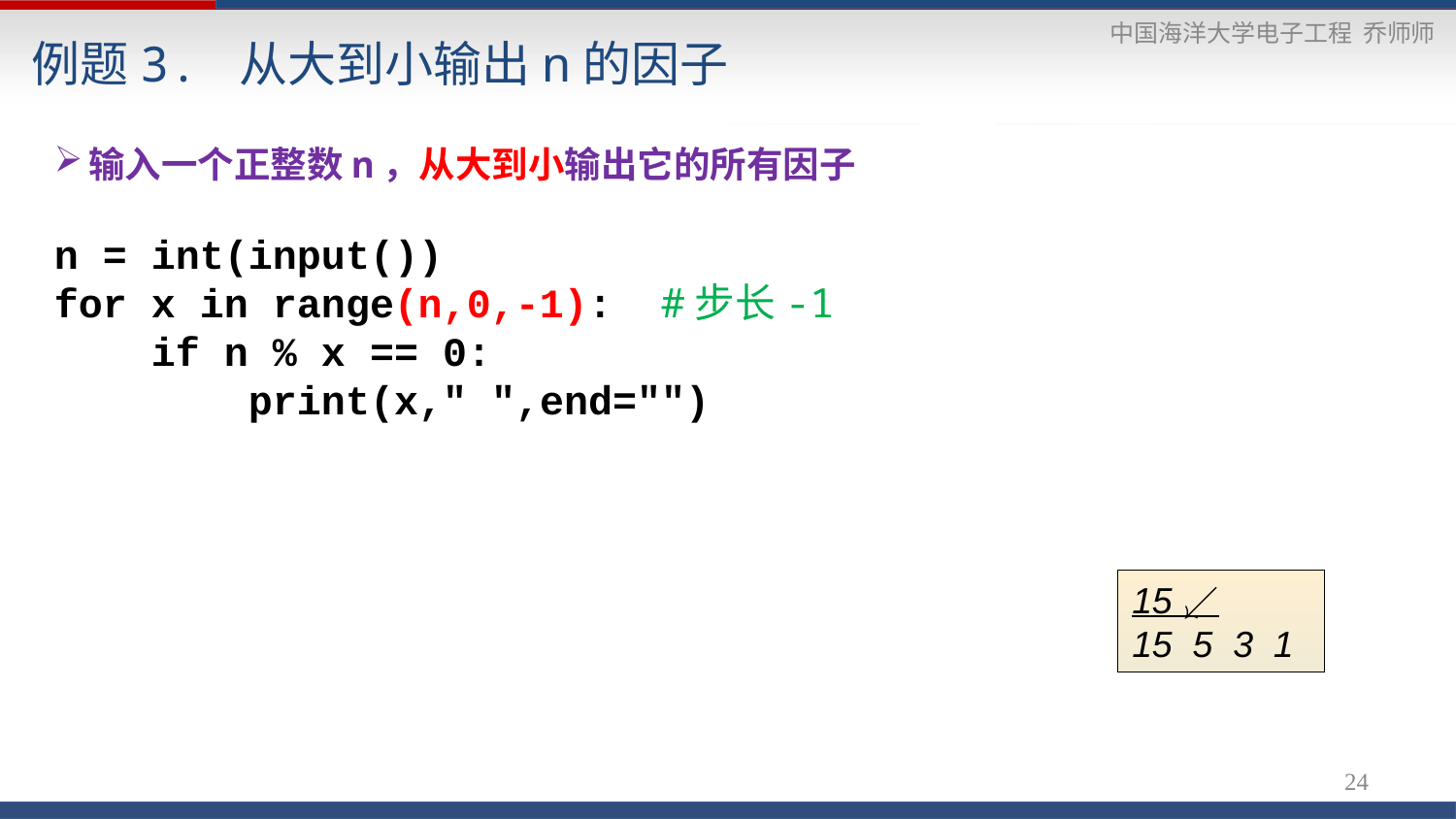

# 例题3. 从大到小输出n的因子
输入一个正整数n，从大到小输出它的所有因子

n = int(input())
for x in range(n,0,-1):  #步长-1
    if n % x == 0:
        print(x," ",end="")

15 ↙
15  5  3  1
24